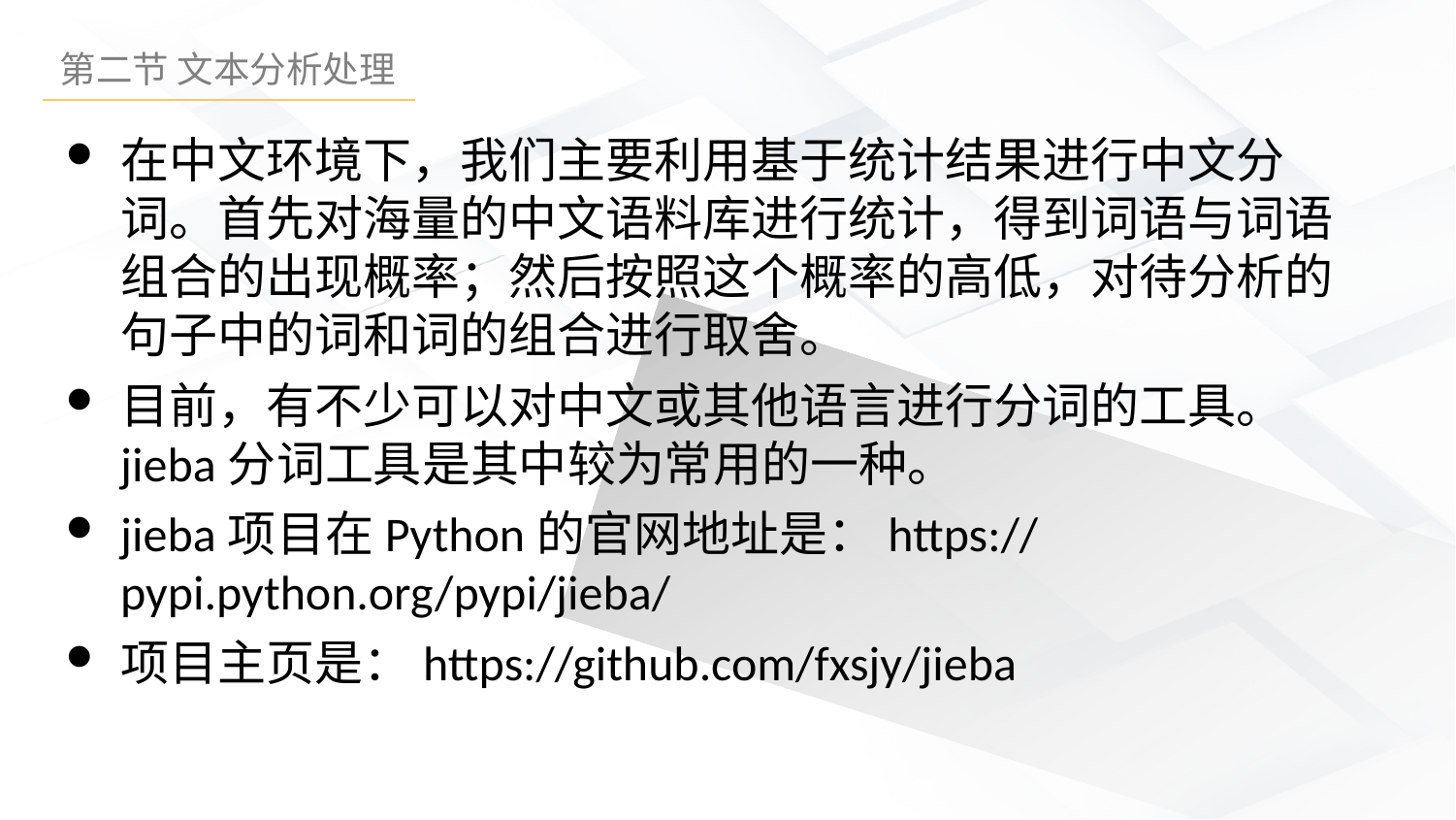

在中文环境下，我们主要利用基于统计结果进行中文分词。首先对海量的中文语料库进行统计，得到词语与词语组合的出现概率；然后按照这个概率的高低，对待分析的句子中的词和词的组合进行取舍。
目前，有不少可以对中文或其他语言进行分词的工具。 jieba分词工具是其中较为常用的一种。
jieba项目在Python的官网地址是：https://pypi.python.org/pypi/jieba/
项目主页是：https://github.com/fxsjy/jieba